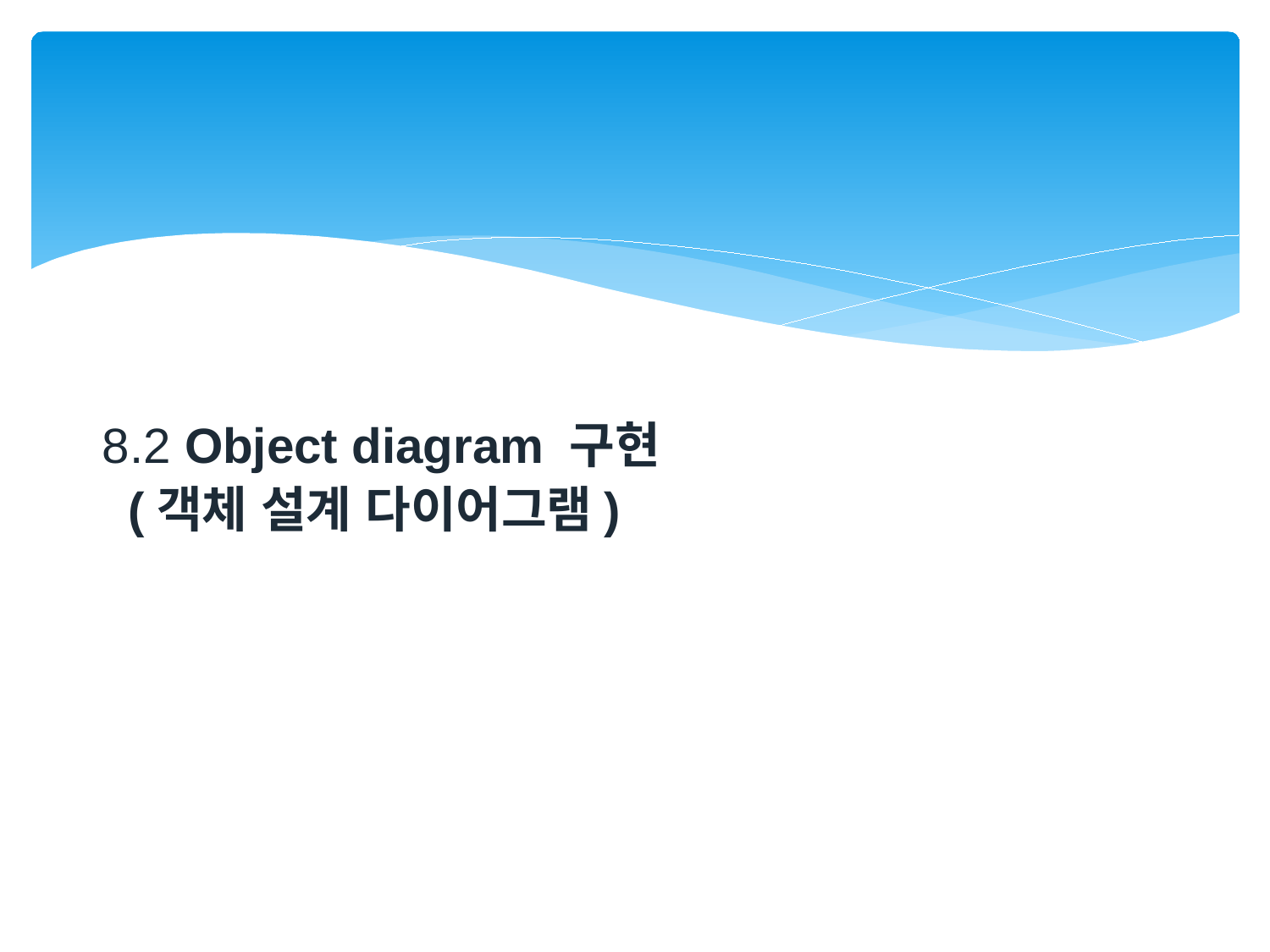

# 8.2 Object diagram 구현 (객체 설계 다이어그램)